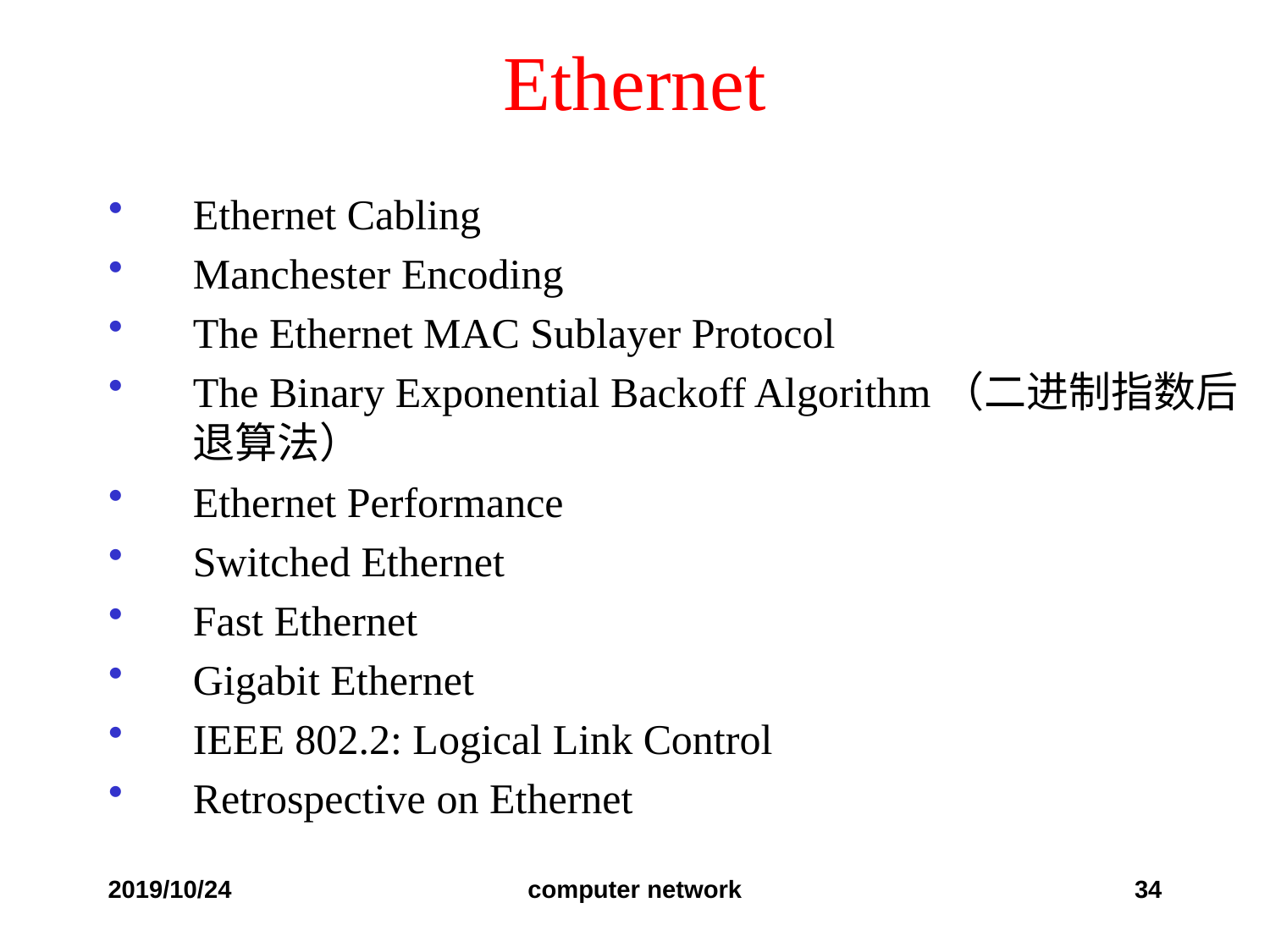

# Ethernet
Ethernet Cabling
Manchester Encoding
The Ethernet MAC Sublayer Protocol
The Binary Exponential Backoff Algorithm（二进制指数后退算法）
Ethernet Performance
Switched Ethernet
Fast Ethernet
Gigabit Ethernet
IEEE 802.2: Logical Link Control
Retrospective on Ethernet
2019/10/24
computer network
34